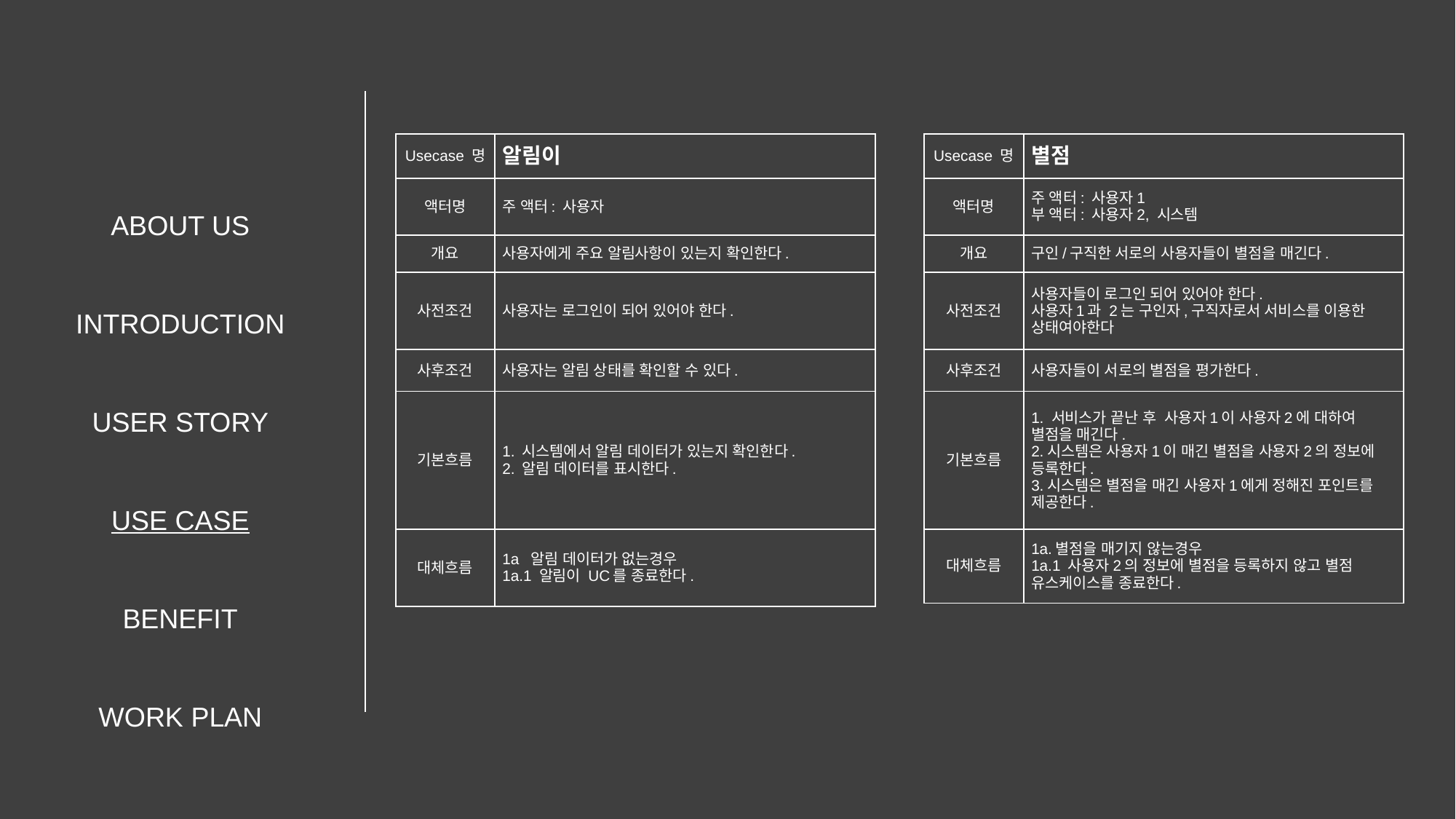

| Usecase 명 | 알림이 |
| --- | --- |
| 액터명 | 주 액터: 사용자 |
| 개요 | 사용자에게 주요 알림사항이 있는지 확인한다. |
| 사전조건 | 사용자는 로그인이 되어 있어야 한다. |
| 사후조건 | 사용자는 알림 상태를 확인할 수 있다. |
| 기본흐름 | 1. 시스템에서 알림 데이터가 있는지 확인한다. 2. 알림 데이터를 표시한다. |
| 대체흐름 | 1a 알림 데이터가 없는경우 1a.1 알림이 UC를 종료한다. |
| Usecase 명 | 별점 |
| --- | --- |
| 액터명 | 주 액터: 사용자1 부 액터: 사용자2, 시스템 |
| 개요 | 구인/구직한 서로의 사용자들이 별점을 매긴다. |
| 사전조건 | 사용자들이 로그인 되어 있어야 한다. 사용자1과 2는 구인자,구직자로서 서비스를 이용한 상태여야한다 |
| 사후조건 | 사용자들이 서로의 별점을 평가한다. |
| 기본흐름 | 1. 서비스가 끝난 후 사용자1이 사용자2에 대하여 별점을 매긴다. 2.시스템은 사용자1이 매긴 별점을 사용자2의 정보에 등록한다. 3.시스템은 별점을 매긴 사용자1에게 정해진 포인트를 제공한다. |
| 대체흐름 | 1a.별점을 매기지 않는경우 1a.1 사용자2의 정보에 별점을 등록하지 않고 별점 유스케이스를 종료한다. |
ABOUT US
INTRODUCTION
USER STORY
USE CASE
BENEFIT
WORK PLAN